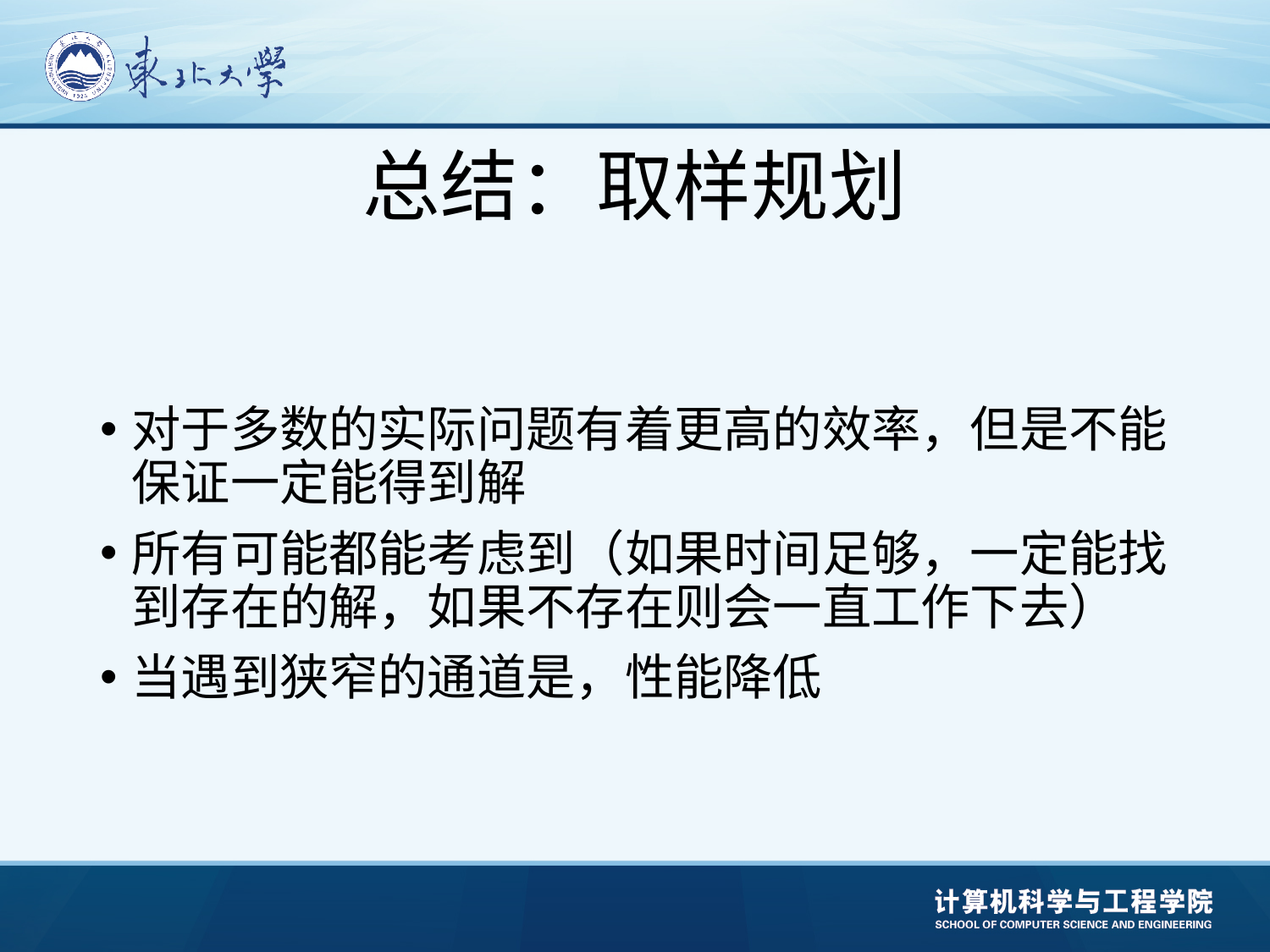

# 总结：取样规划
对于多数的实际问题有着更高的效率，但是不能保证一定能得到解
所有可能都能考虑到（如果时间足够，一定能找到存在的解，如果不存在则会一直工作下去）
当遇到狭窄的通道是，性能降低